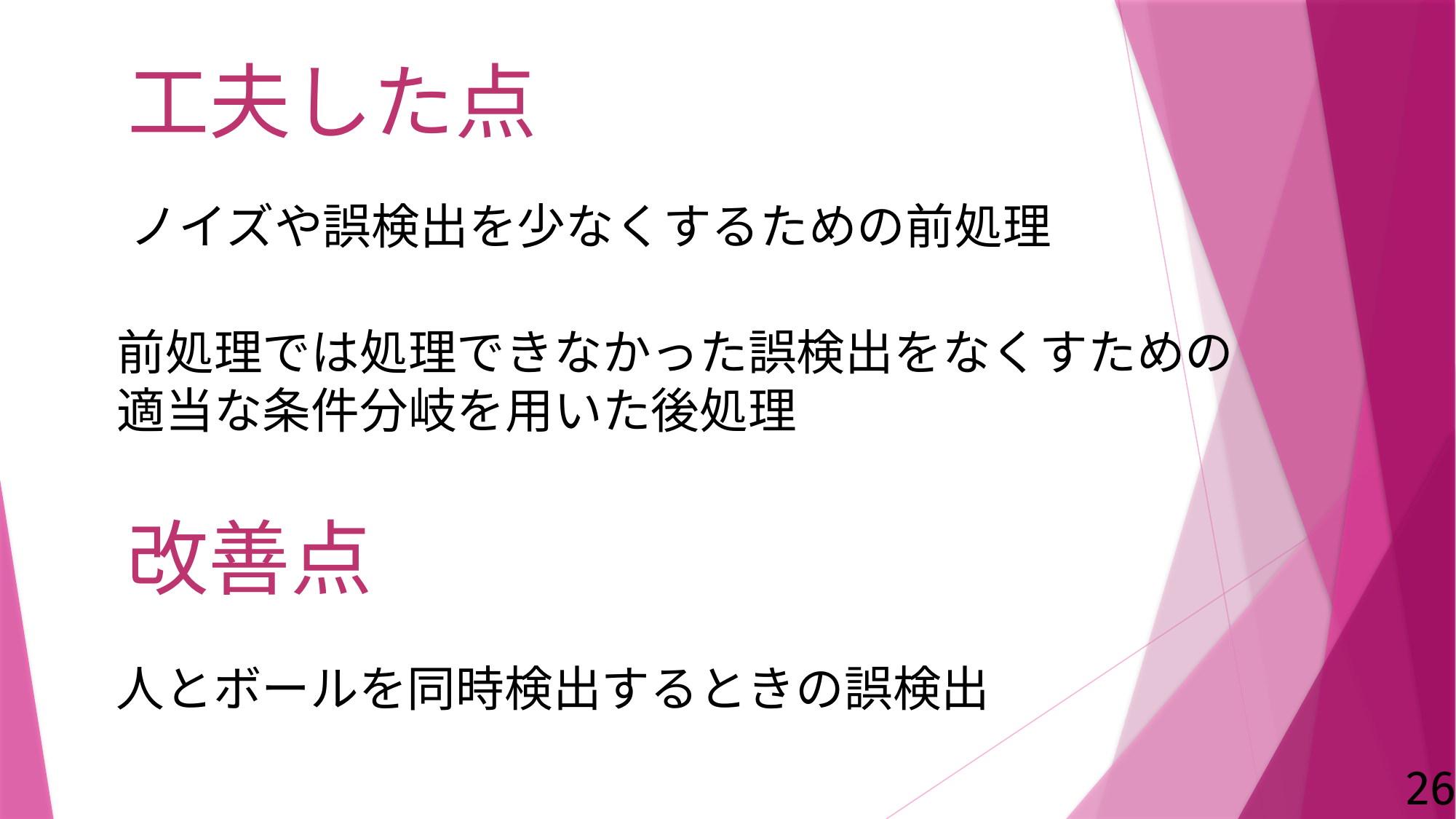

工夫した点
ノイズや誤検出を少なくするための前処理
前処理では処理できなかった誤検出をなくすための
適当な条件分岐を用いた後処理
改善点
人とボールを同時検出するときの誤検出
26